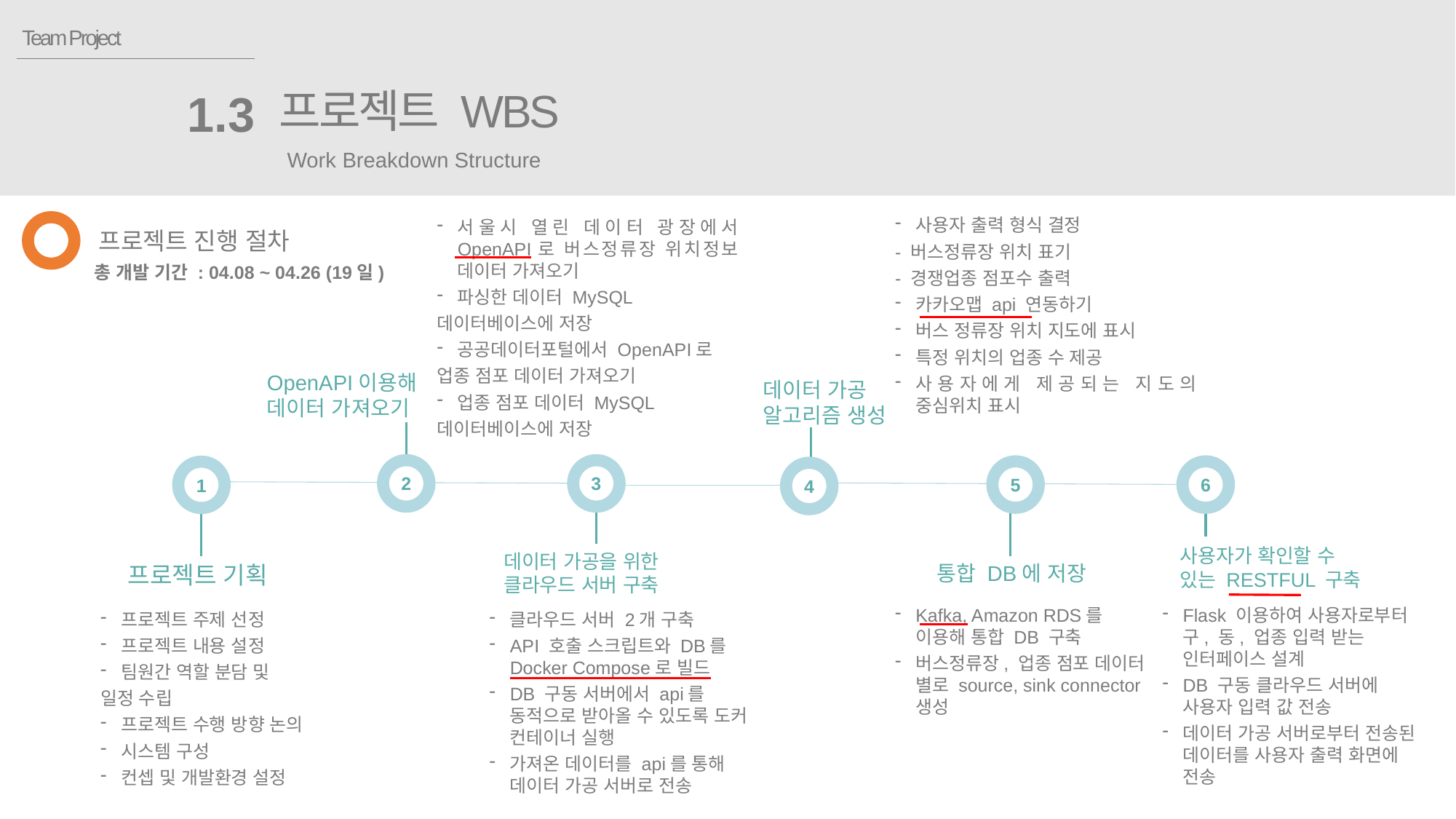

Team Project
프로젝트 WBS
1.3
Work Breakdown Structure
사용자 출력 형식 결정
- 버스정류장 위치 표기
- 경쟁업종 점포수 출력
카카오맵 api 연동하기
버스 정류장 위치 지도에 표시
특정 위치의 업종 수 제공
사용자에게 제공되는 지도의 중심위치 표시
서울시 열린 데이터 광장에서 OpenAPI로 버스정류장 위치정보 데이터 가져오기
파싱한 데이터 MySQL
데이터베이스에 저장
공공데이터포털에서 OpenAPI로
업종 점포 데이터 가져오기
업종 점포 데이터 MySQL
데이터베이스에 저장

프로젝트 진행 절차
총 개발 기간 : 04.08 ~ 04.26 (19일)
OpenAPI이용해 데이터 가져오기
데이터 가공
알고리즘 생성
2
3
5
6
1
4
사용자가 확인할 수 있는 RESTFUL 구축
데이터 가공을 위한
클라우드 서버 구축
프로젝트 기획
통합 DB에 저장
Flask 이용하여 사용자로부터 구, 동, 업종 입력 받는 인터페이스 설계
DB 구동 클라우드 서버에 사용자 입력 값 전송
데이터 가공 서버로부터 전송된 데이터를 사용자 출력 화면에 전송

Kafka, Amazon RDS를 이용해 통합 DB 구축
버스정류장, 업종 점포 데이터 별로 source, sink connector 생성
프로젝트 주제 선정
프로젝트 내용 설정
팀원간 역할 분담 및
일정 수립
프로젝트 수행 방향 논의
시스템 구성
컨셉 및 개발환경 설정

클라우드 서버 2개 구축
API 호출 스크립트와 DB를 Docker Compose로 빌드
DB 구동 서버에서 api를 동적으로 받아올 수 있도록 도커 컨테이너 실행
가져온 데이터를 api를 통해 데이터 가공 서버로 전송